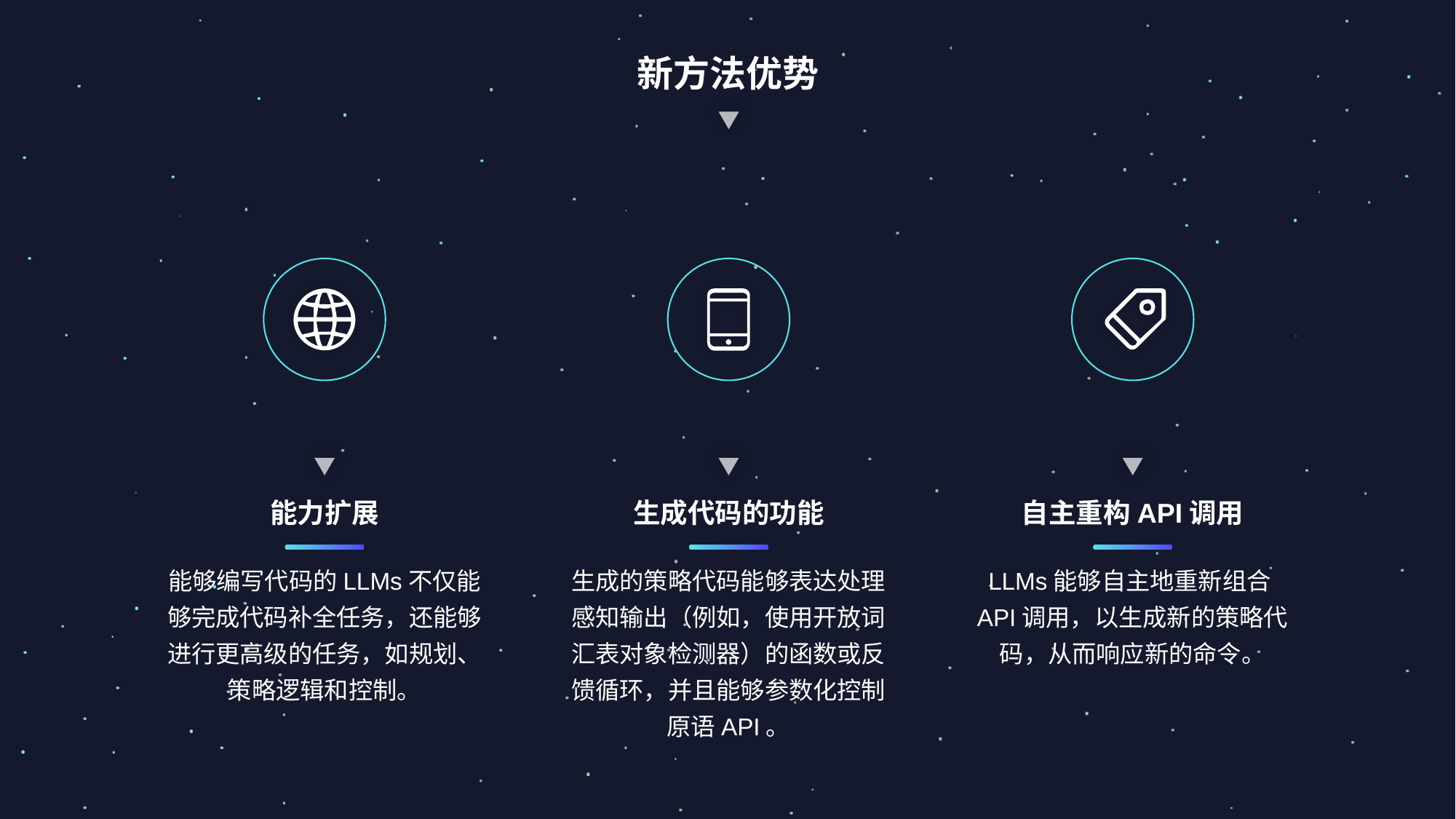

新方法优势

能力扩展
生成代码的功能
自主重构API调用

能够编写代码的LLMs不仅能够完成代码补全任务，还能够进行更高级的任务，如规划、策略逻辑和控制。
生成的策略代码能够表达处理感知输出（例如，使用开放词汇表对象检测器）的函数或反馈循环，并且能够参数化控制原语API。
LLMs能够自主地重新组合API调用，以生成新的策略代码，从而响应新的命令。